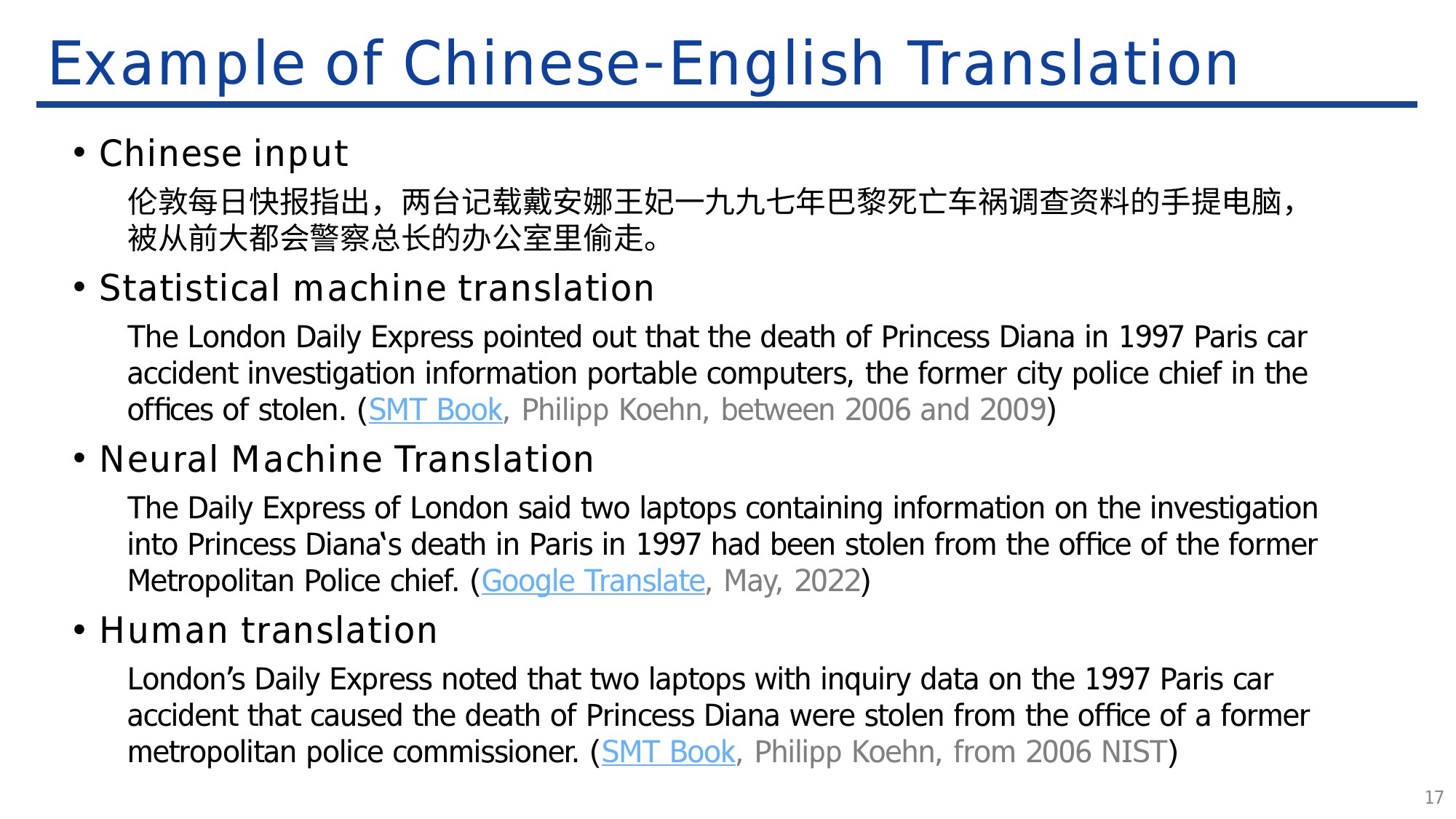

# Example of Chinese-English Translation
Chinese input
伦敦每日快报指出，两台记载戴安娜王妃一九九七年巴黎死亡车祸调查资料的手提电脑，被从前大都会警察总长的办公室里偷走。
Statistical machine translation
The London Daily Express pointed out that the death of Princess Diana in 1997 Paris car accident investigation information portable computers, the former city police chief in the offices of stolen. (SMT Book, Philipp Koehn, between 2006 and 2009)
Neural Machine Translation
The Daily Express of London said two laptops containing information on the investigation into Princess Diana‘s death in Paris in 1997 had been stolen from the office of the former Metropolitan Police chief. (Google Translate, May, 2022)
Human translation
London’s Daily Express noted that two laptops with inquiry data on the 1997 Paris car accident that caused the death of Princess Diana were stolen from the office of a former metropolitan police commissioner. (SMT Book, Philipp Koehn, from 2006 NIST)
17